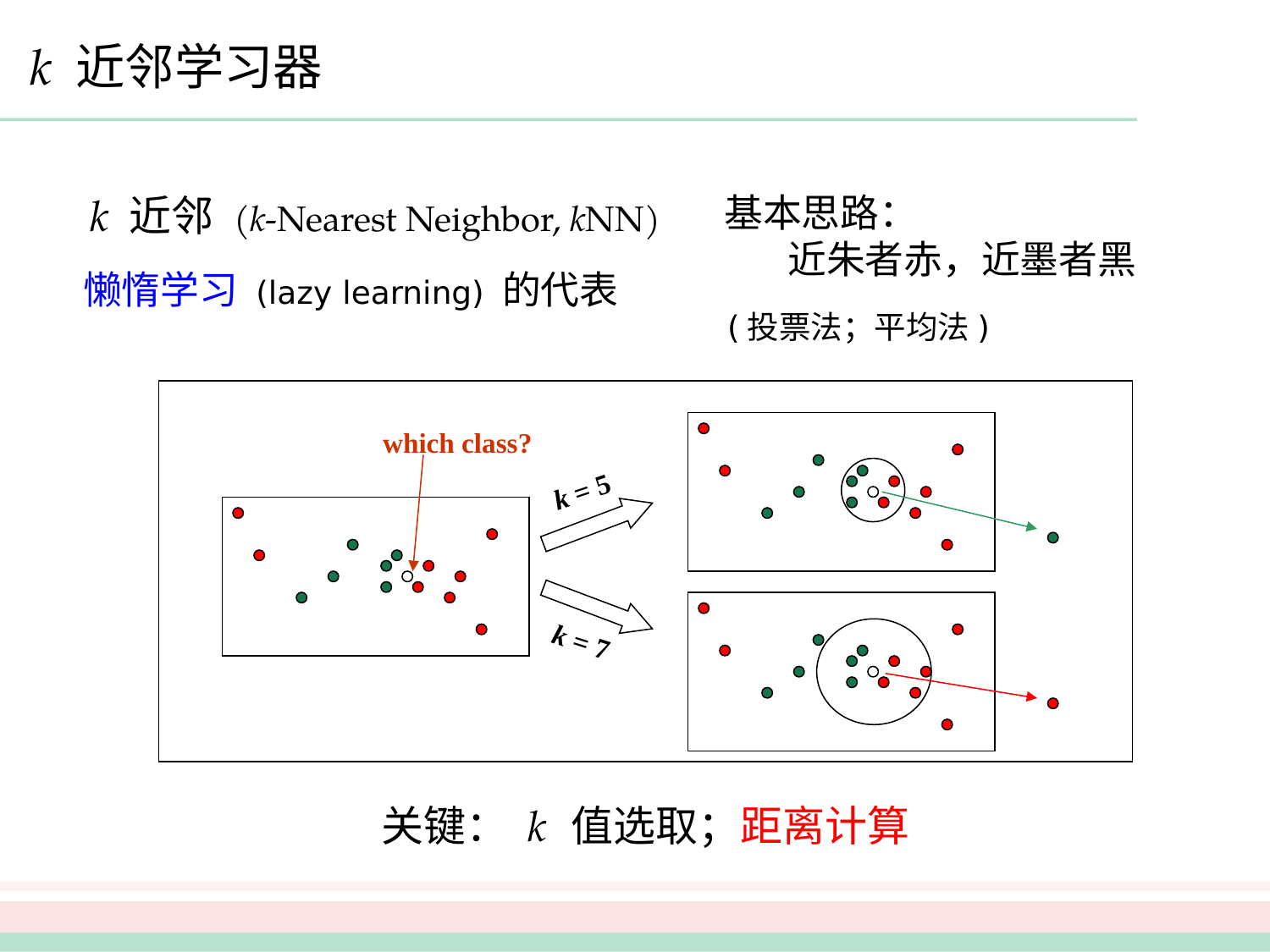

k 近邻学习器
基本思路：
近朱者赤，近墨者黑
k 近邻 (k-Nearest Neighbor, kNN)
懒惰学习 (lazy learning) 的代表
(投票法；平均法)

which class?

k = 5

k = 7

关键： k 值选取；距离计算